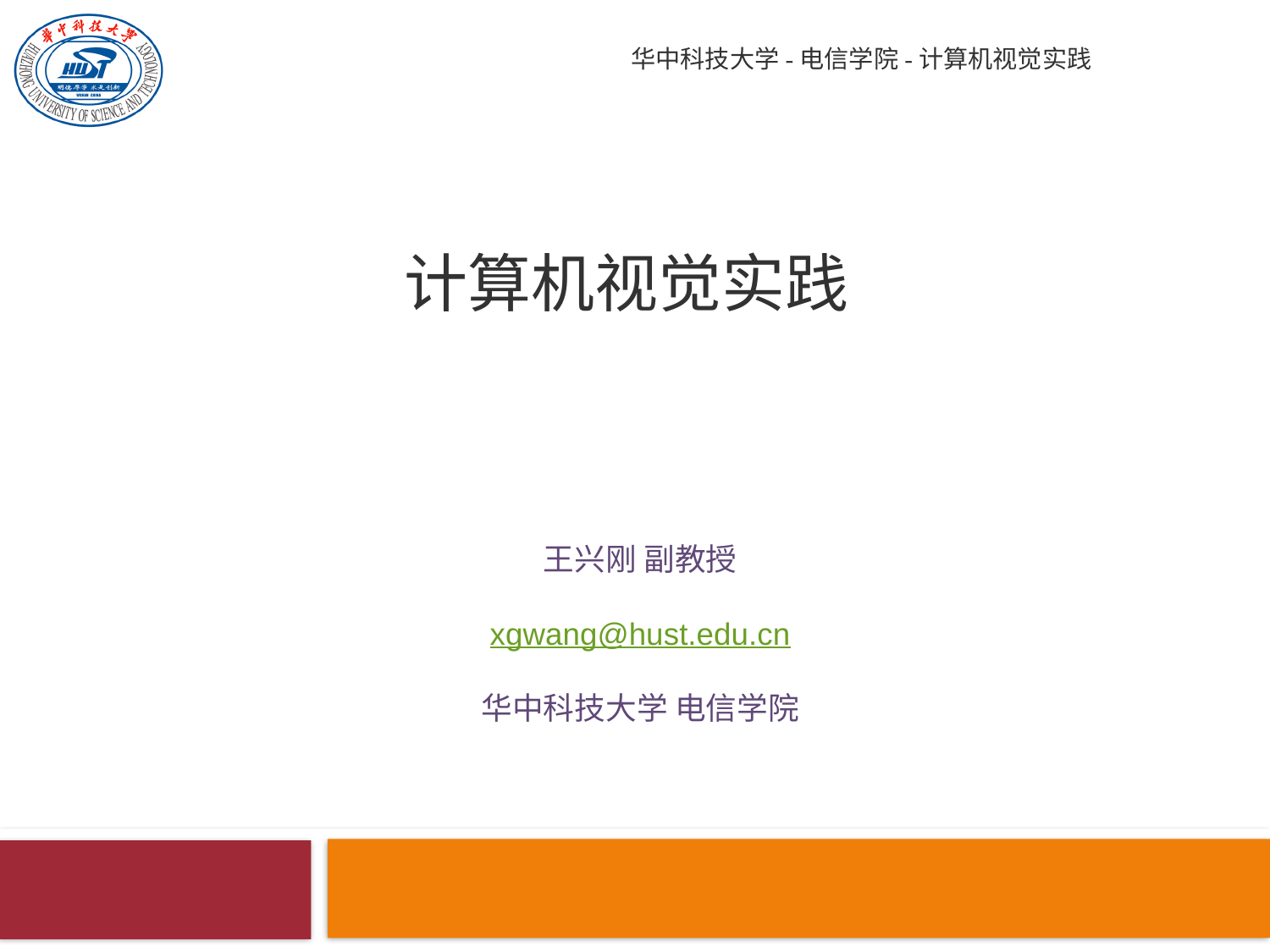

1
华中科技大学-电信学院-计算机视觉实践
# 计算机视觉实践

王兴刚 副教授
xgwang@hust.edu.cn
华中科技大学 电信学院